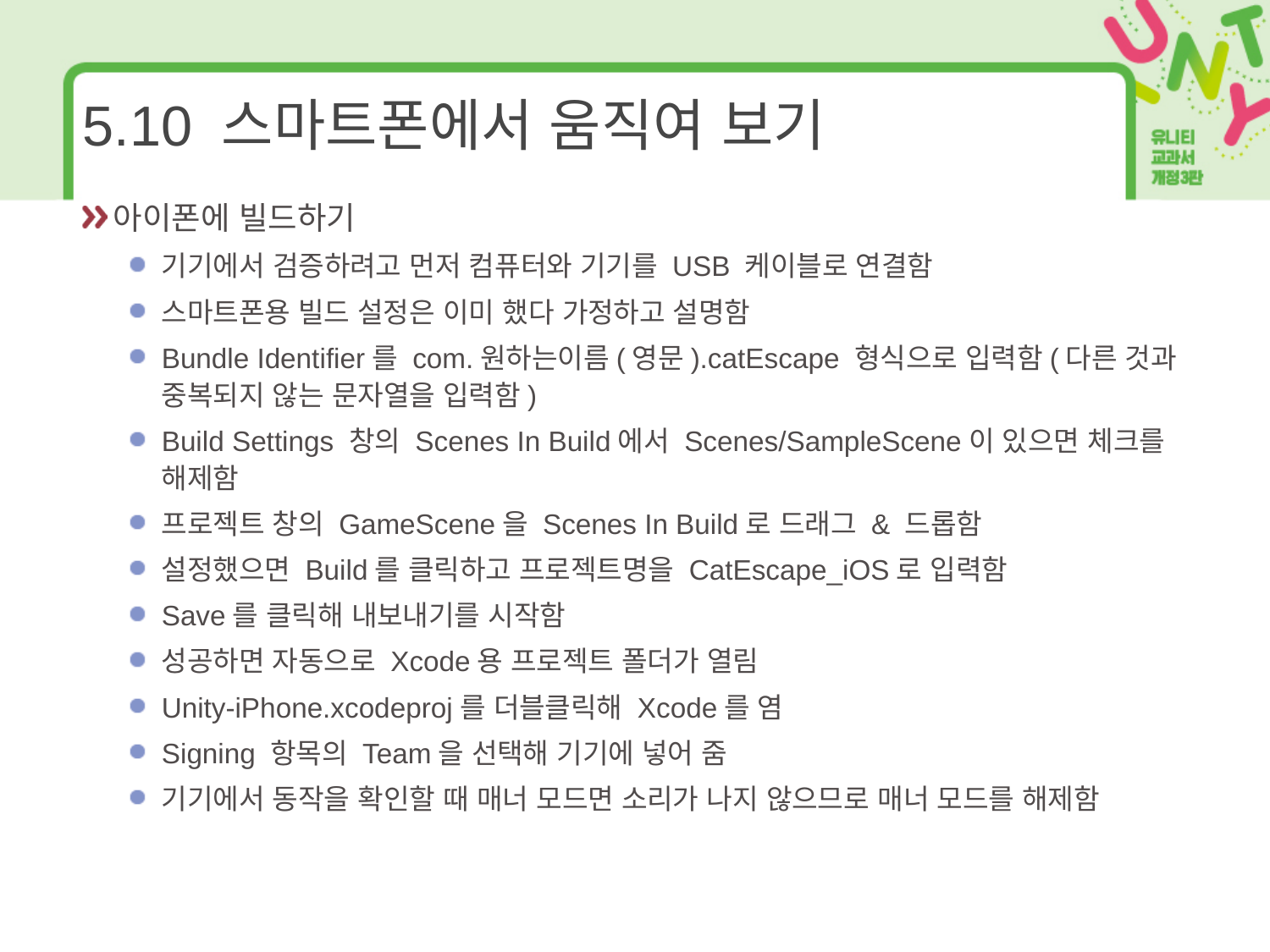

# 5.10 스마트폰에서 움직여 보기
아이폰에 빌드하기
기기에서 검증하려고 먼저 컴퓨터와 기기를 USB 케이블로 연결함
스마트폰용 빌드 설정은 이미 했다 가정하고 설명함
Bundle Identifier를 com.원하는이름(영문).catEscape 형식으로 입력함(다른 것과 중복되지 않는 문자열을 입력함)
Build Settings 창의 Scenes In Build에서 Scenes/SampleScene이 있으면 체크를 해제함
프로젝트 창의 GameScene을 Scenes In Build로 드래그 & 드롭함
설정했으면 Build를 클릭하고 프로젝트명을 CatEscape_iOS로 입력함
Save를 클릭해 내보내기를 시작함
성공하면 자동으로 Xcode용 프로젝트 폴더가 열림
Unity-iPhone.xcodeproj를 더블클릭해 Xcode를 염
Signing 항목의 Team을 선택해 기기에 넣어 줌
기기에서 동작을 확인할 때 매너 모드면 소리가 나지 않으므로 매너 모드를 해제함